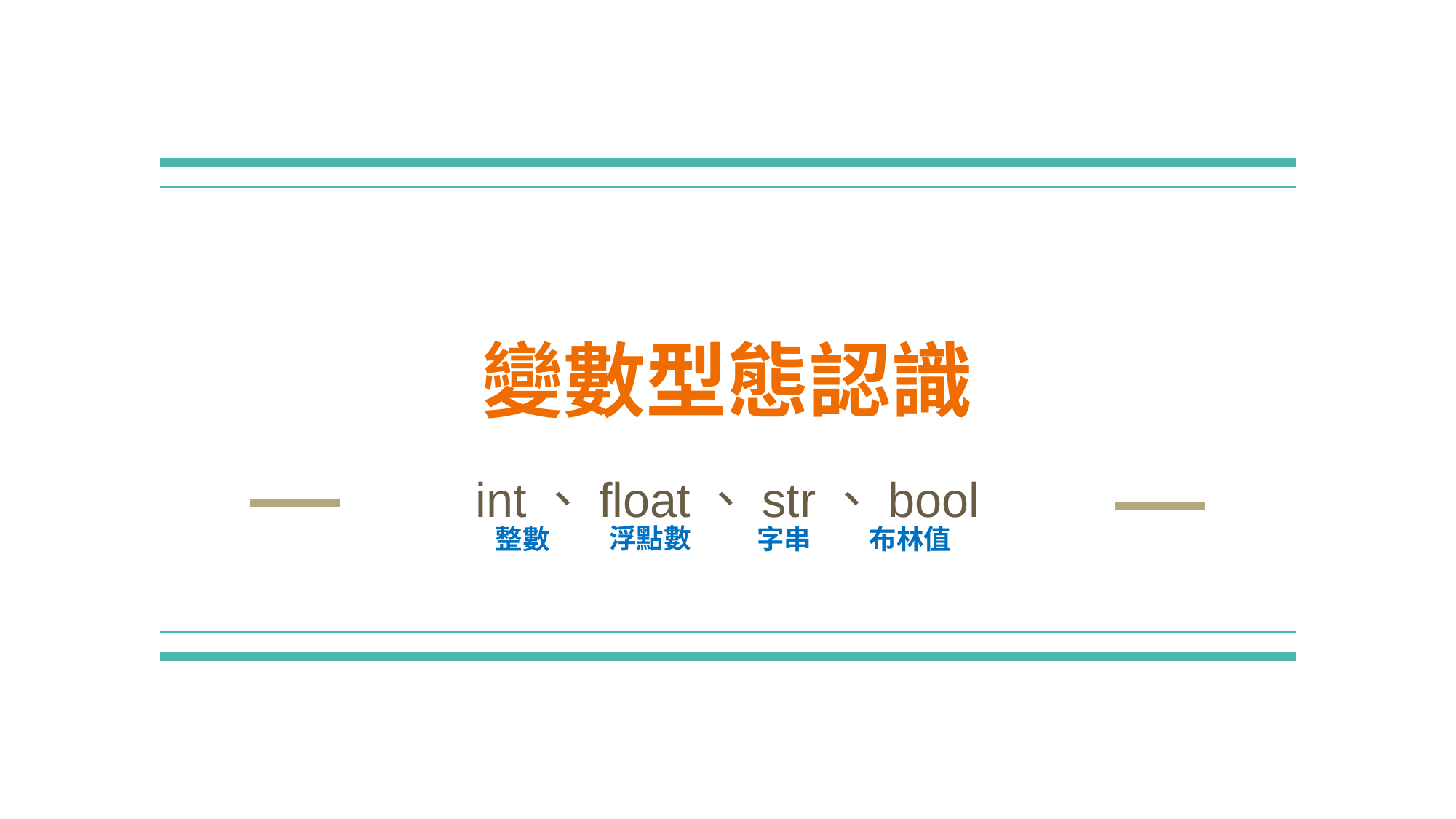

# 變數型態認識
int、float、str、bool
浮點數
整數
字串
布林值